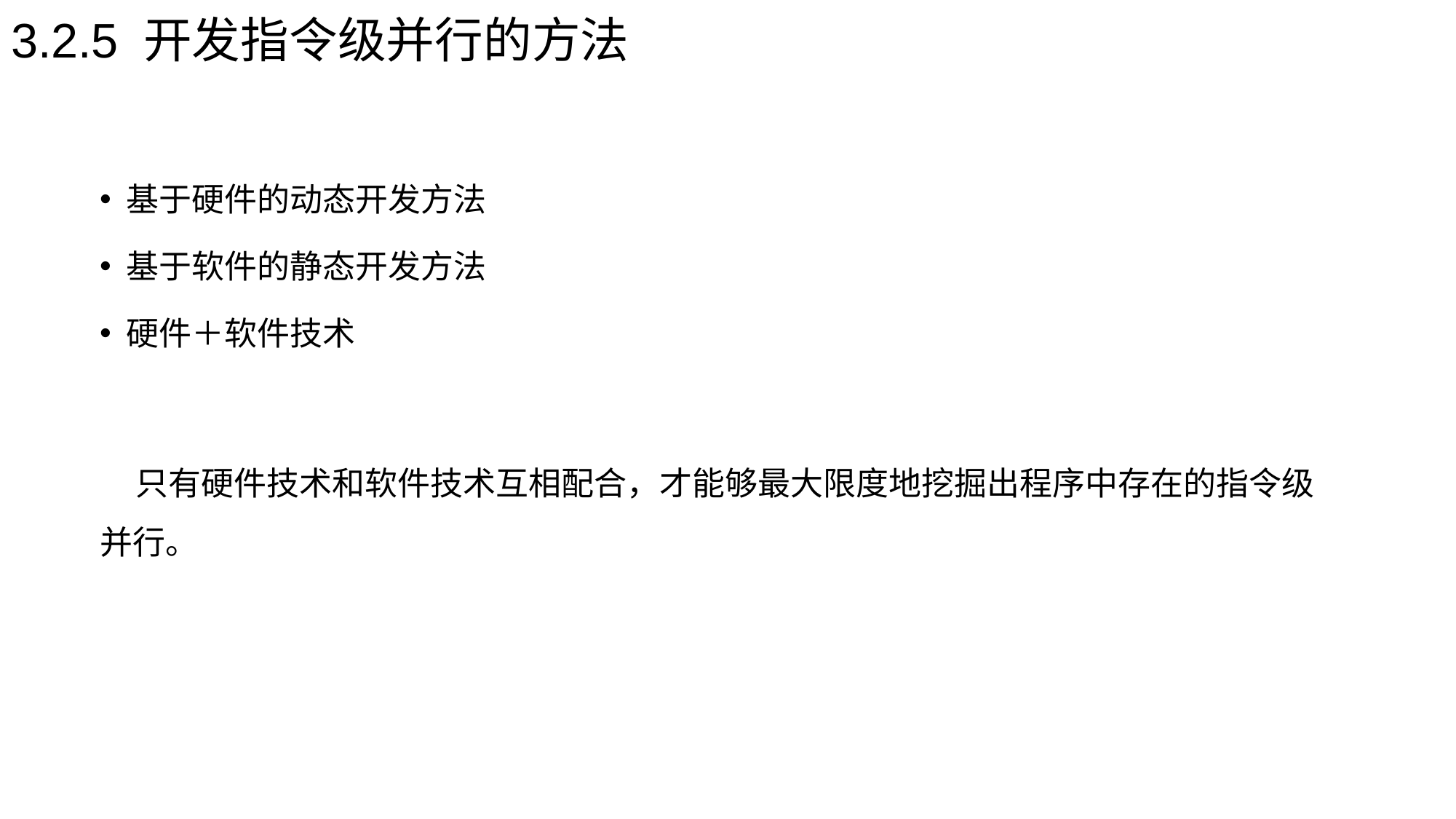

3.2.5 开发指令级并行的方法
基于硬件的动态开发方法
基于软件的静态开发方法
硬件＋软件技术

    只有硬件技术和软件技术互相配合，才能够最大限度地挖掘出程序中存在的指令级并行。